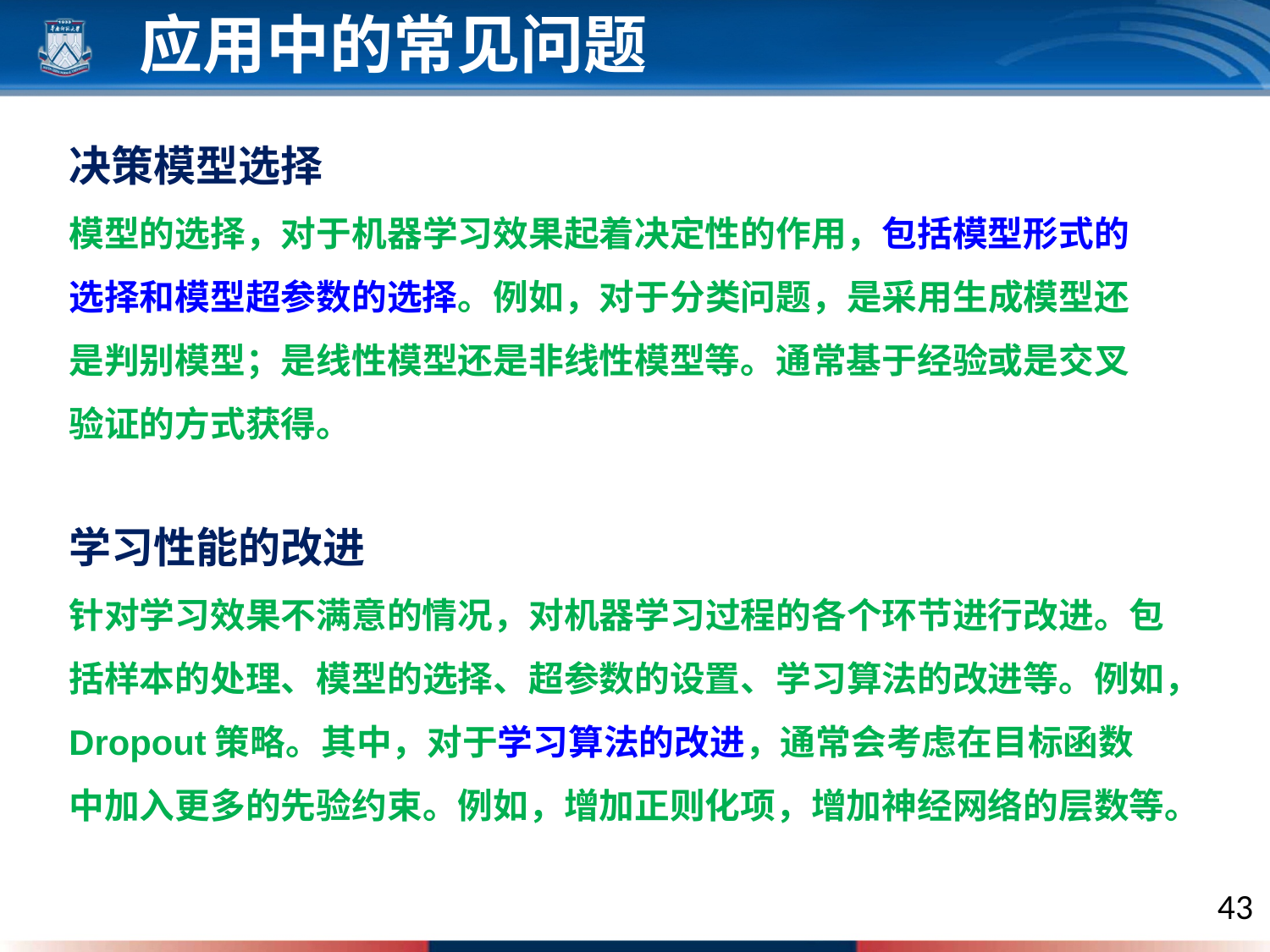

应用中的常见问题

决策模型选择
模型的选择，对于机器学习效果起着决定性的作用，包括模型形式的选择和模型超参数的选择。例如，对于分类问题，是采用生成模型还是判别模型；是线性模型还是非线性模型等。通常基于经验或是交叉验证的方式获得。
学习性能的改进
针对学习效果不满意的情况，对机器学习过程的各个环节进行改进。包括样本的处理、模型的选择、超参数的设置、学习算法的改进等。例如，Dropout策略。其中，对于学习算法的改进，通常会考虑在目标函数中加入更多的先验约束。例如，增加正则化项，增加神经网络的层数等。